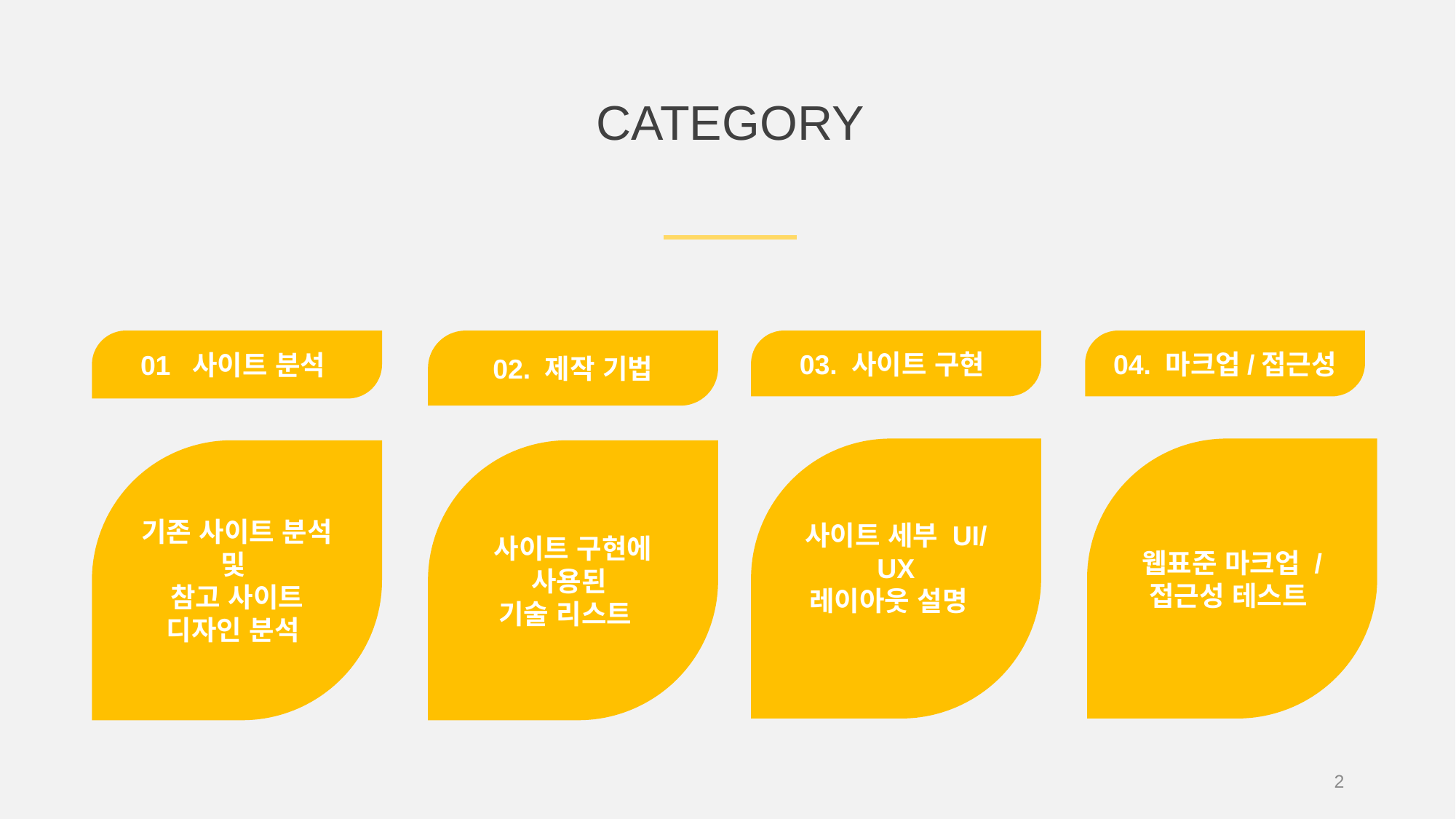

CATEGORY
01  사이트 분석
02. 제작 기법
03. 사이트 구현
04. 마크업/접근성
사이트 세부 UI/UX
레이아웃 설명
웹표준 마크업 / 접근성 테스트
기존 사이트 분석 및
참고 사이트 디자인 분석
사이트 구현에 사용된
기술 리스트
2